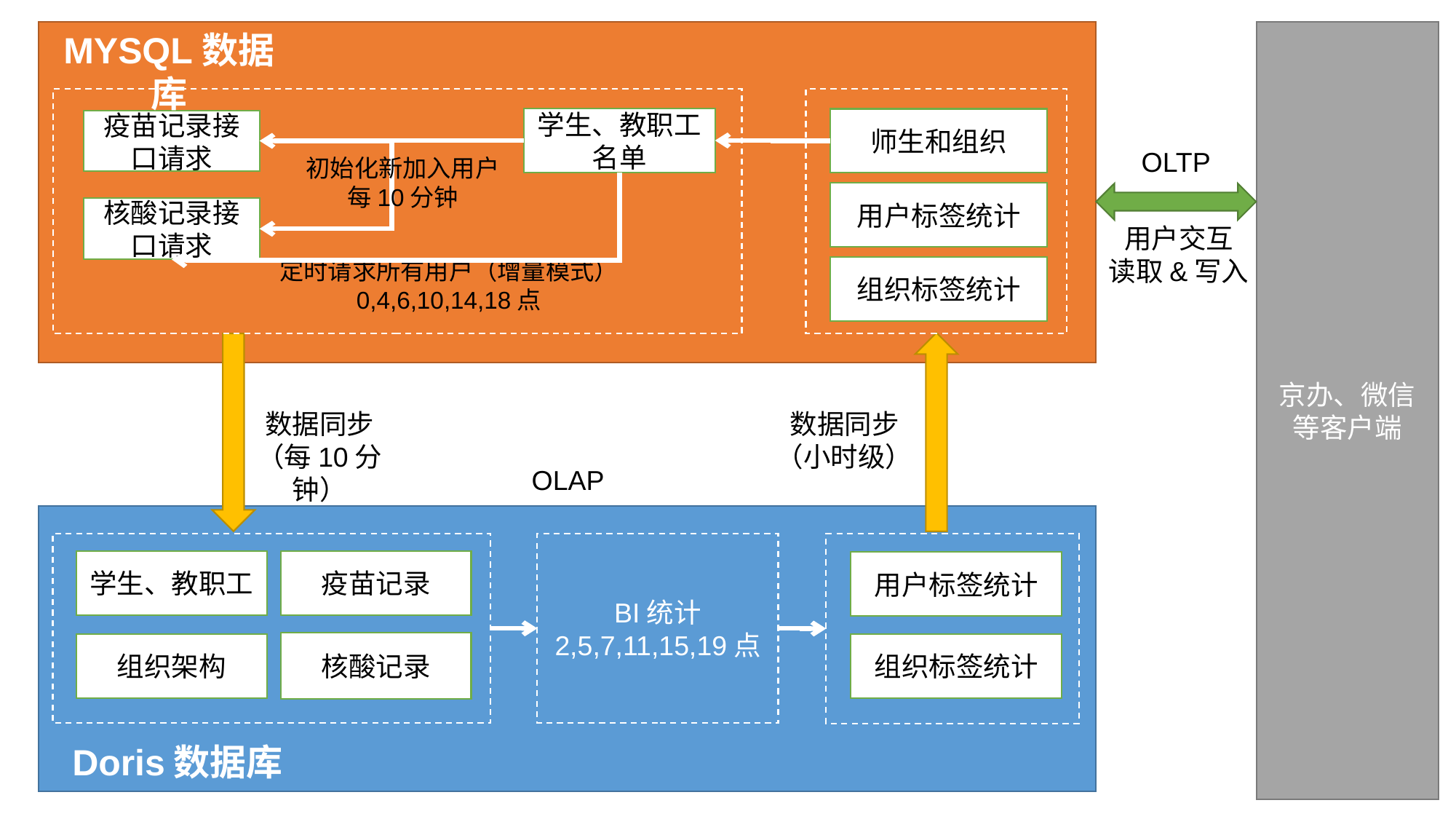

京办、微信等客户端
MYSQL数据库

学生、教职工名单
师生和组织
疫苗记录接口请求

OLTP
初始化新加入用户
每10分钟
用户标签统计
核酸记录接口请求
用户交互
读取&写入
定时请求所有用户（增量模式）
0,4,6,10,14,18点
组织标签统计

数据同步
（每10分钟）
数据同步
（小时级）
OLAP

BI统计
2,5,7,11,15,19点

学生、教职工
疫苗记录
用户标签统计
核酸记录
组织架构
组织标签统计
Doris数据库